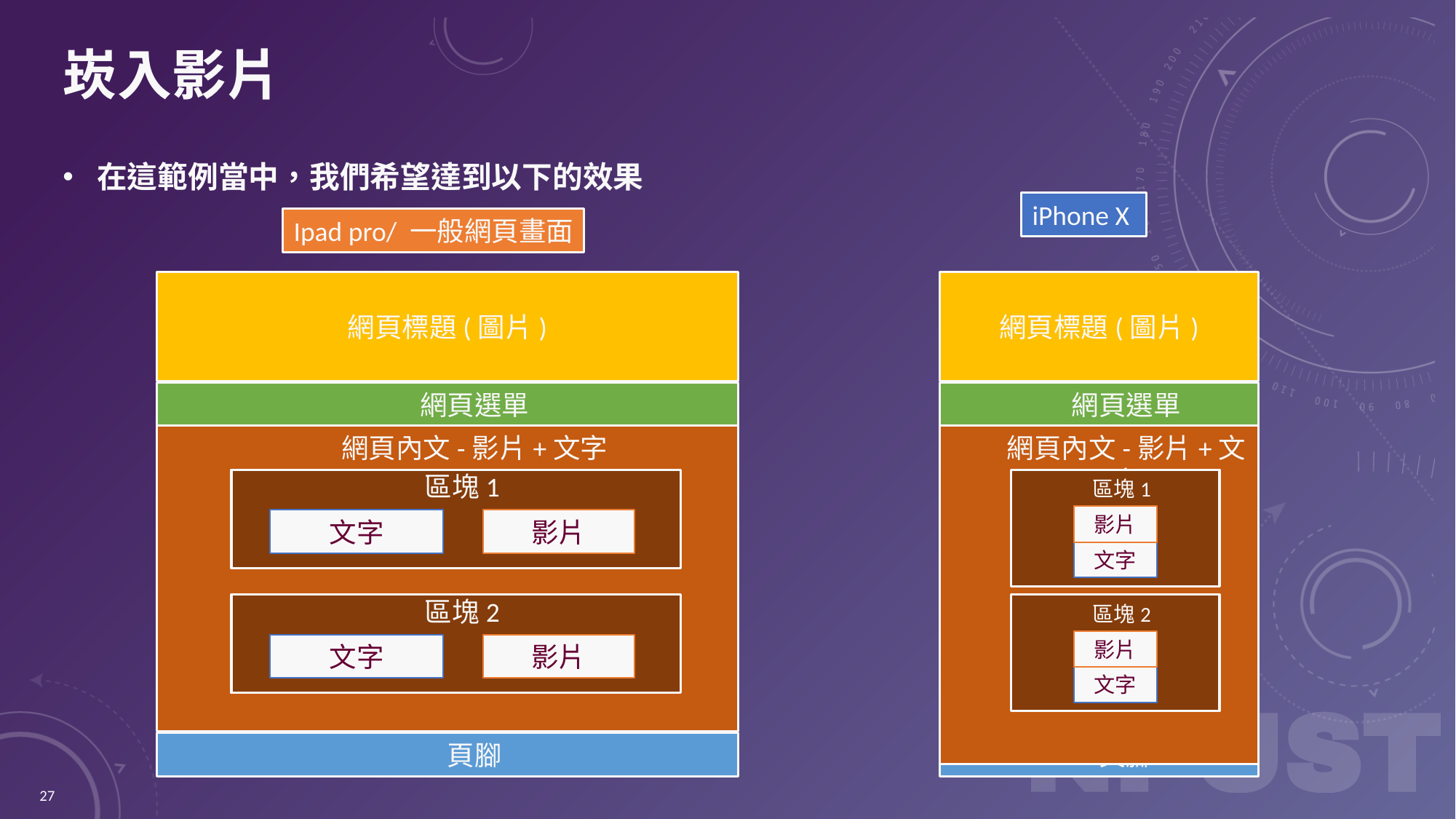

# 崁入影片
在這範例當中，我們希望達到以下的效果
iPhone X
Ipad pro/ 一般網頁畫面

網頁標題(圖片)

網頁選單
網頁內文-影片+文字

 區塊1

文字
影片
 區塊2

文字
影片
頁腳

網頁標題(圖片)

網頁選單
網頁內文-影片+文字

 區塊1

影片
文字
 區塊2

影片
文字
頁腳
27